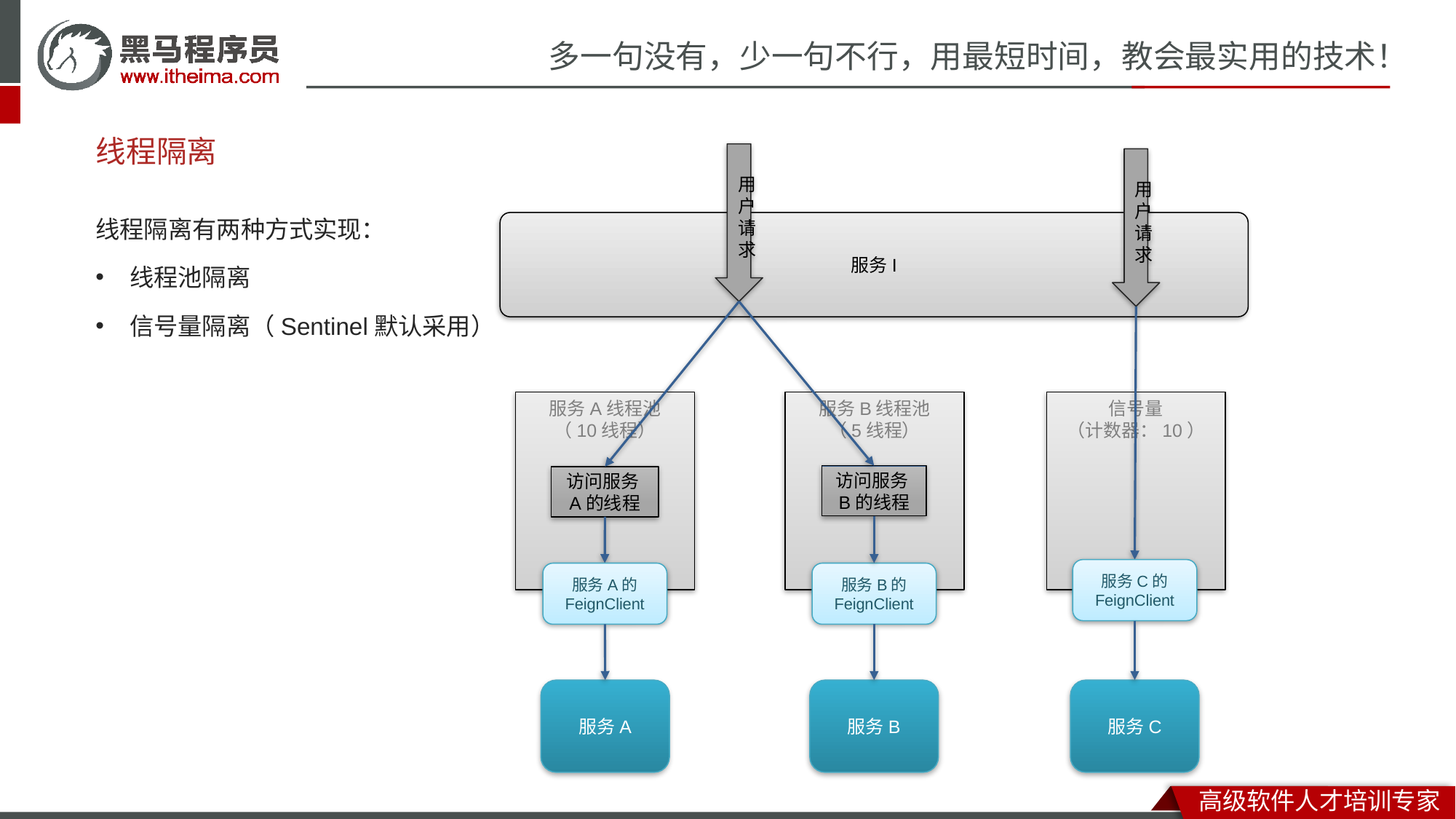

# 线程隔离
用户请求
用户请求
线程隔离有两种方式实现：
线程池隔离
信号量隔离（Sentinel默认采用）
服务I
服务A线程池
（10线程）
服务B线程池
（5线程）
信号量
（计数器：10）
访问服务B的线程
访问服务A的线程
服务C的
FeignClient
服务B的
FeignClient
服务A的
FeignClient
服务A
服务B
服务C